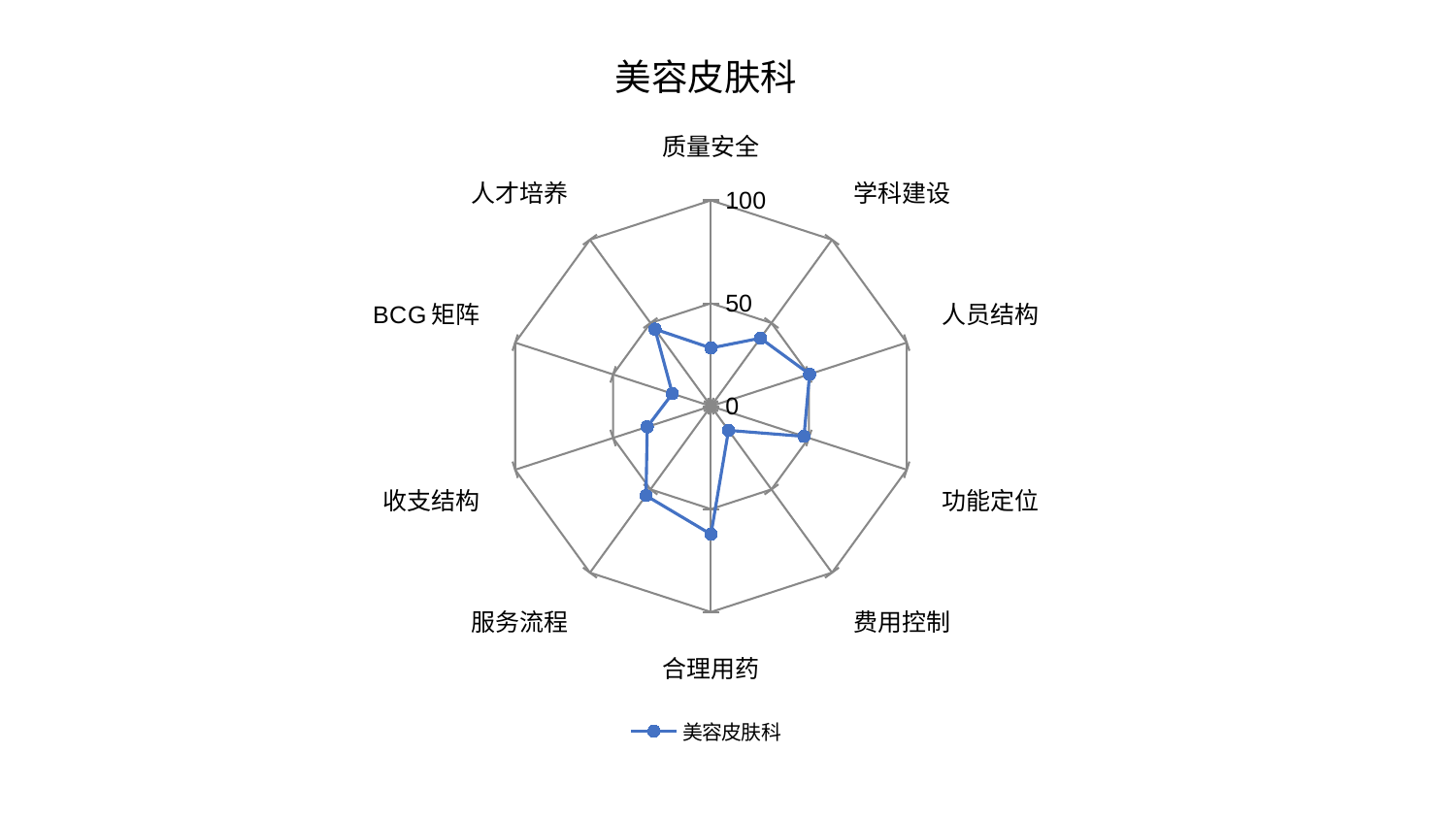

### Chart: 美容皮肤科

| Category | 美容皮肤科 |
|---|---|
| 质量安全 | 28.28053008594543 |
| 学科建设 | 40.86669979971177 |
| 人员结构 | 50.36243954070578 |
| 功能定位 | 47.53572194957631 |
| 费用控制 | 14.536711861270208 |
| 合理用药 | 62.23154088016317 |
| 服务流程 | 53.68534897565715 |
| 收支结构 | 32.57597917374429 |
| BCG矩阵 | 19.724909388313264 |
| 人才培养 | 46.293145655712316 |
113